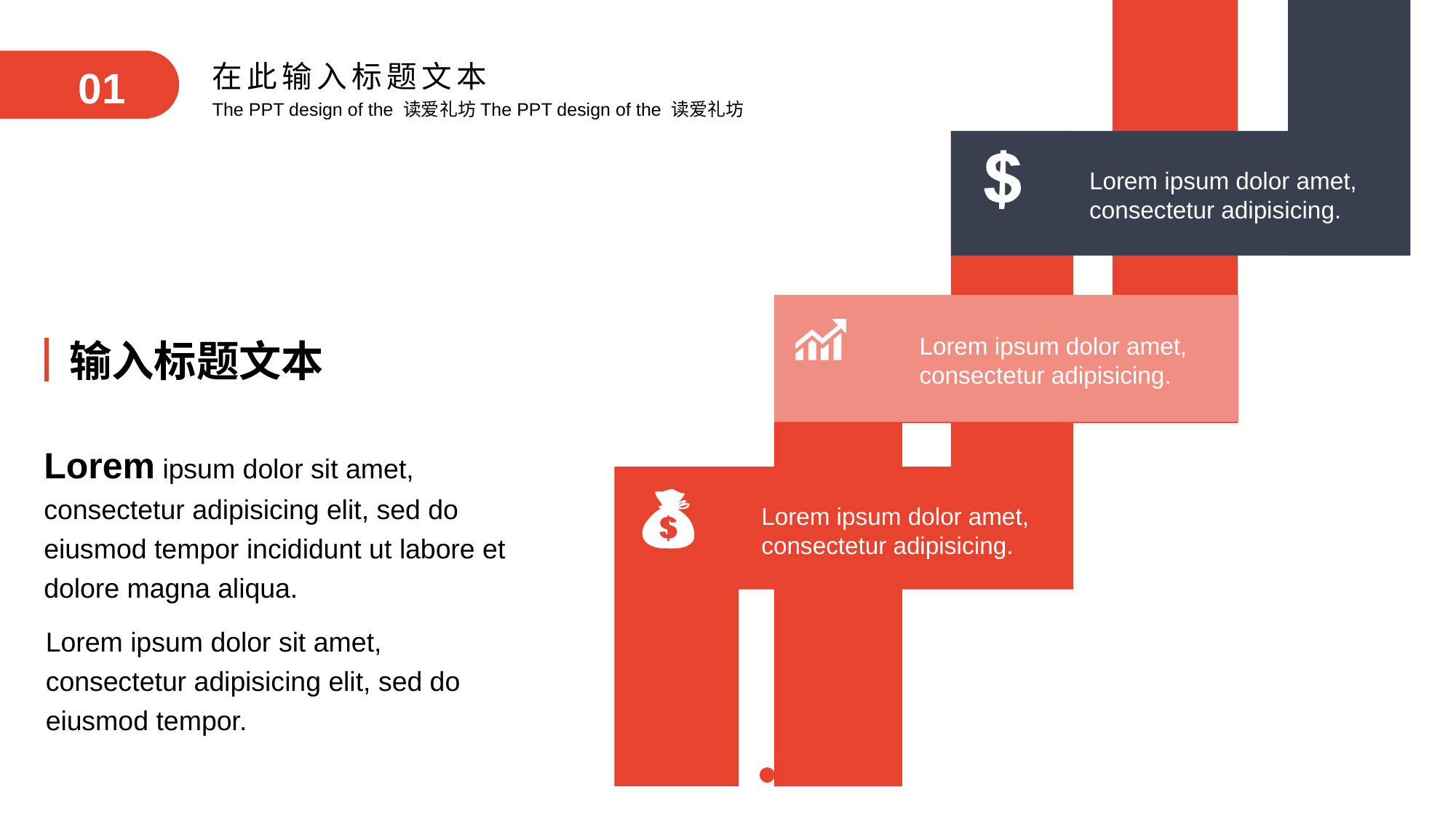

6

Lorem ipsum dolor amet, consectetur adipisicing.
6

Lorem ipsum dolor amet, consectetur adipisicing.
输入标题文本

Lorem ipsum dolor sit amet, consectetur adipisicing elit, sed do eiusmod tempor incididunt ut labore et dolore magna aliqua.

Lorem ipsum dolor amet, consectetur adipisicing.
Lorem ipsum dolor sit amet, consectetur adipisicing elit, sed do eiusmod tempor.